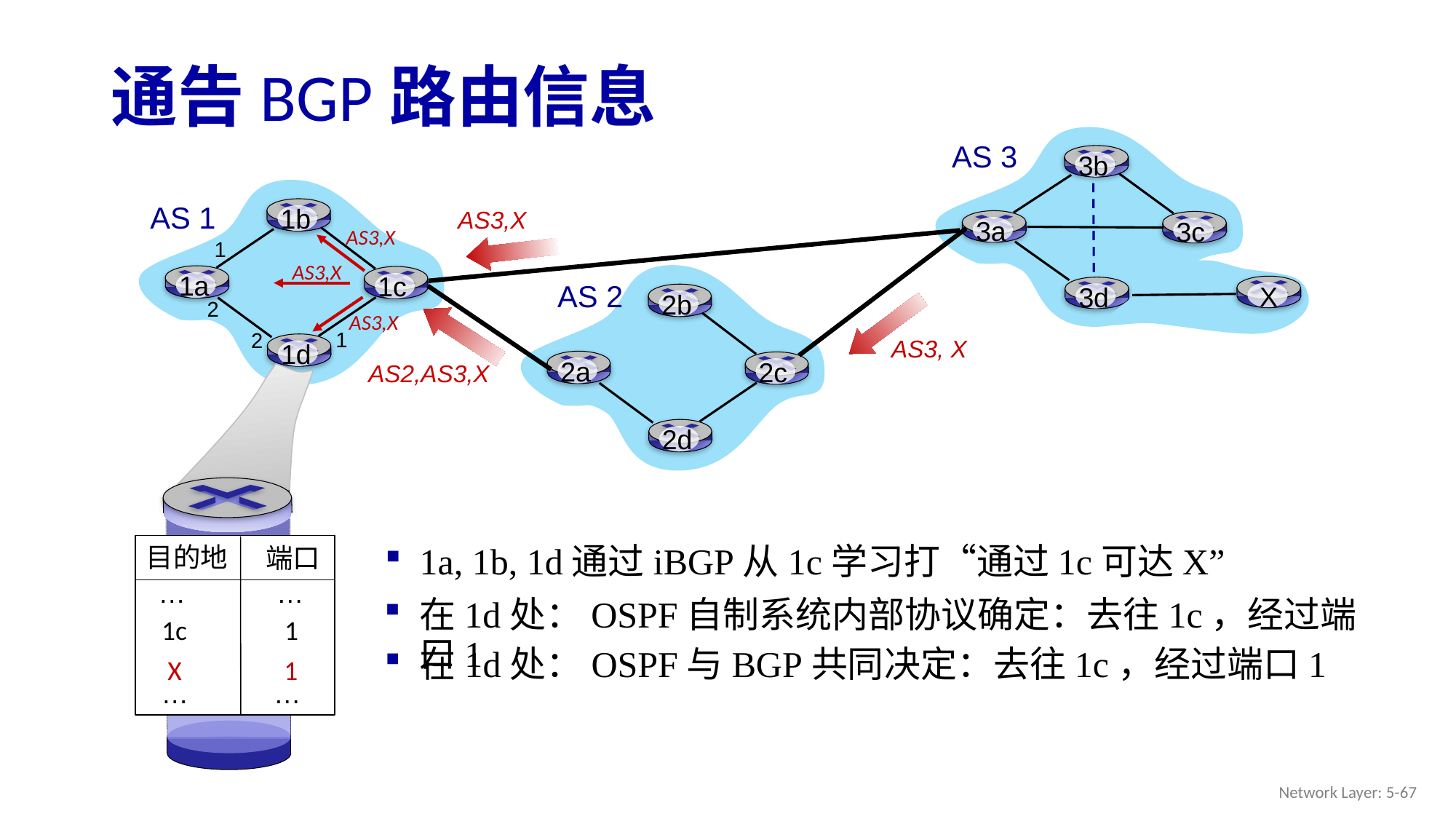

# 通告BGP路由信息

AS 3
3b

3a

3c

3d

1b

1a

1c

1d

AS 1

2b

2a

2c

2d

AS 2

  X

AS3,X

AS3,X
AS3,X
AS3,X
1
2
1
2

AS3, X

AS2,AS3,X

目的地
端口

…
…

…
…

1a, 1b, 1d通过iBGP从1c学习打“通过1c可达X”
在1d处：OSPF自制系统内部协议确定：去往1c，经过端口1
1
1c
在1d处：OSPF与BGP共同决定：去往1c，经过端口1
X
1
Network Layer: 5-67